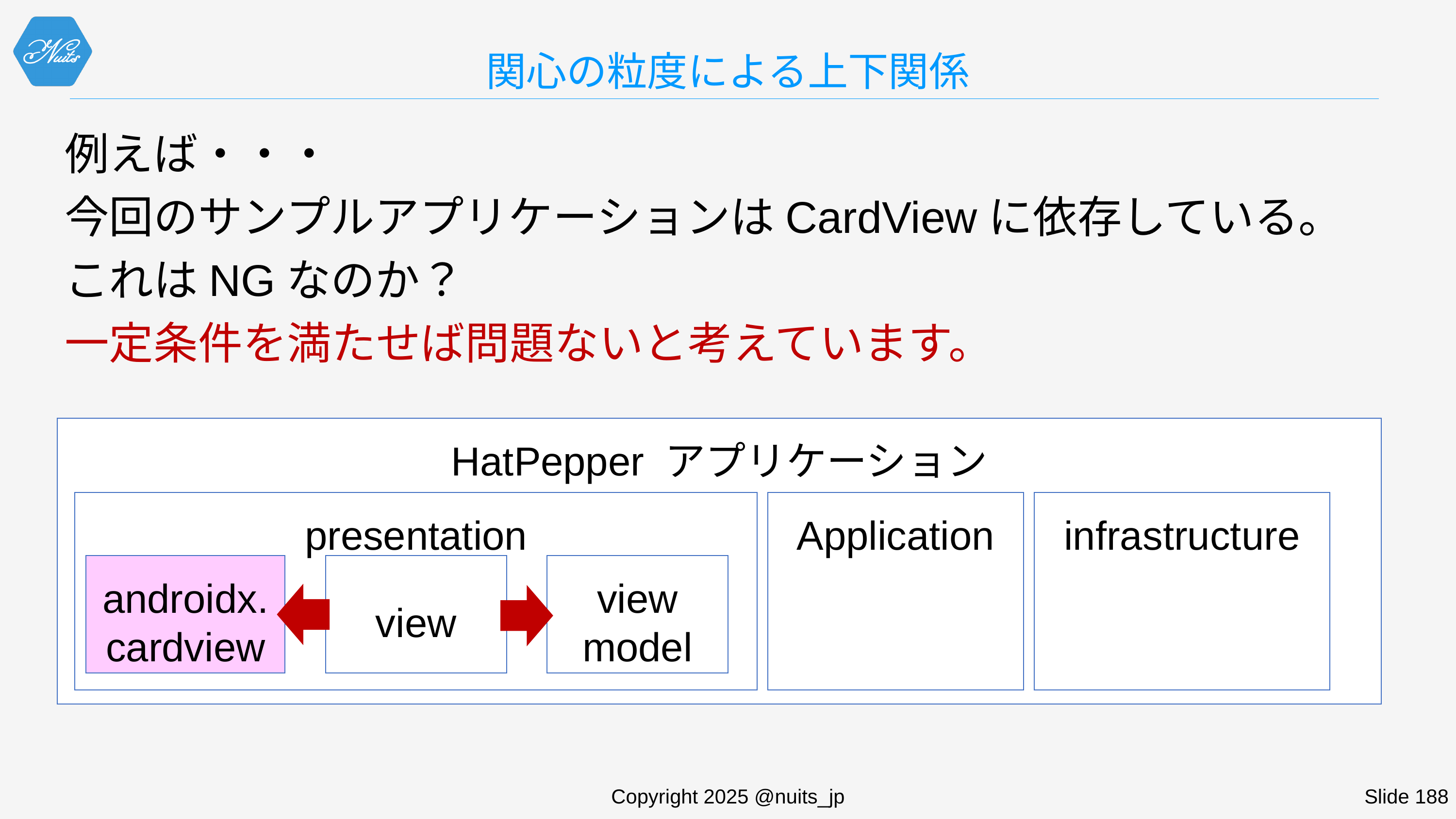

# 関心の粒度による上下関係
例えば・・・
今回のサンプルアプリケーションはCardViewに依存している。
これはNGなのか？
一定条件を満たせば問題ないと考えています。
HatPepper アプリケーション
infrastructure
presentation
Application
androidx.cardview
view
view model